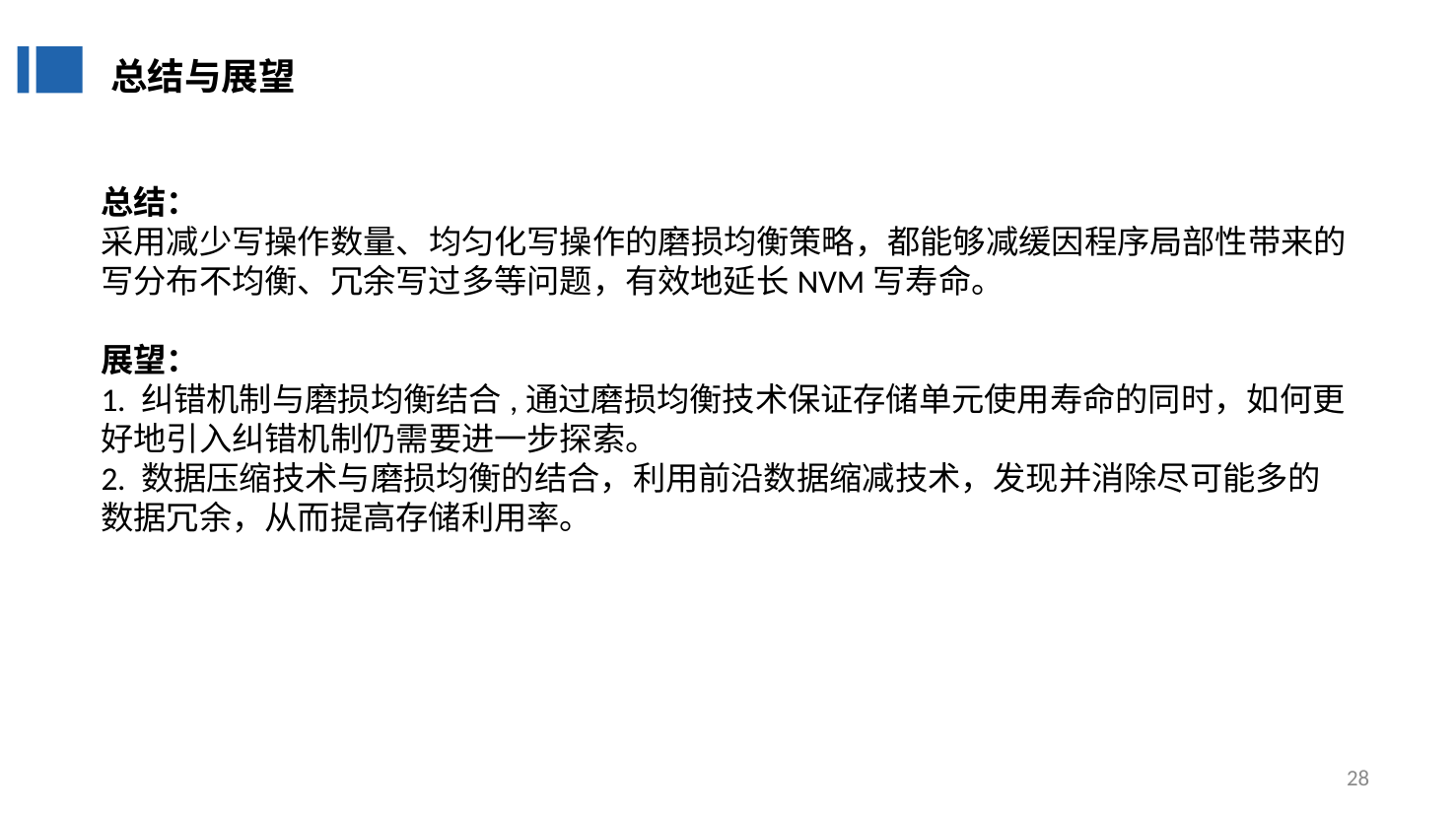

总结与展望

总结：
采用减少写操作数量、均匀化写操作的磨损均衡策略，都能够减缓因程序局部性带来的写分布不均衡、冗余写过多等问题，有效地延长NVM写寿命。

展望：
1. 纠错机制与磨损均衡结合,通过磨损均衡技术保证存储单元使用寿命的同时，如何更好地引入纠错机制仍需要进一步探索。
2. 数据压缩技术与磨损均衡的结合，利用前沿数据缩减技术，发现并消除尽可能多的数据冗余，从而提高存储利用率。
28